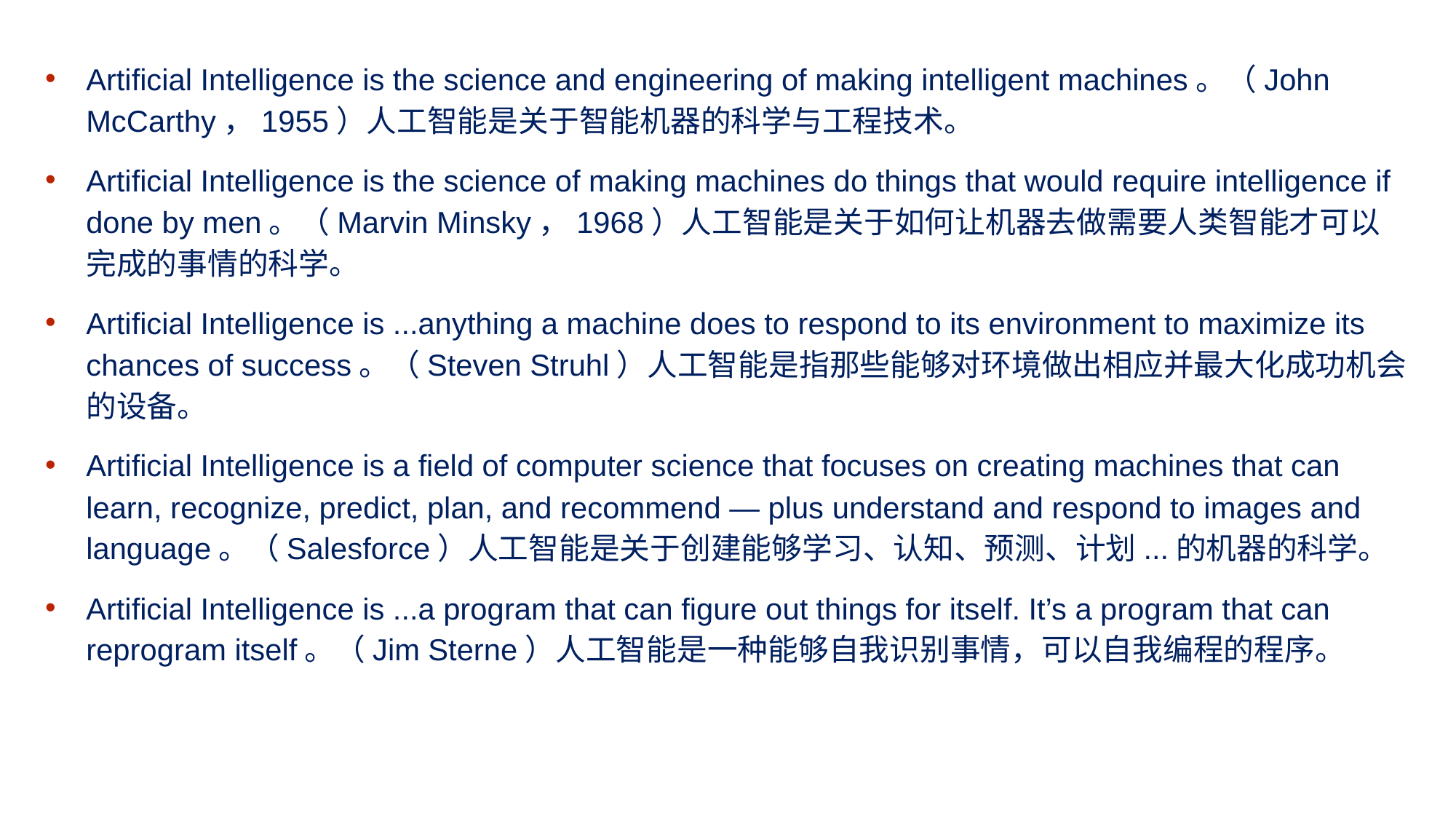

Artificial Intelligence is the science and engineering of making intelligent machines。（John McCarthy，1955）人工智能是关于智能机器的科学与工程技术。
Artificial Intelligence is the science of making machines do things that would require intelligence if done by men。（Marvin Minsky，1968）人工智能是关于如何让机器去做需要人类智能才可以完成的事情的科学。
Artificial Intelligence is ...anything a machine does to respond to its environment to maximize its chances of success。（Steven Struhl）人工智能是指那些能够对环境做出相应并最大化成功机会的设备。
Artificial Intelligence is a field of computer science that focuses on creating machines that can learn, recognize, predict, plan, and recommend — plus understand and respond to images and language。（Salesforce）人工智能是关于创建能够学习、认知、预测、计划...的机器的科学。
Artificial Intelligence is ...a program that can figure out things for itself. It’s a program that can reprogram itself。（Jim Sterne）人工智能是一种能够自我识别事情，可以自我编程的程序。